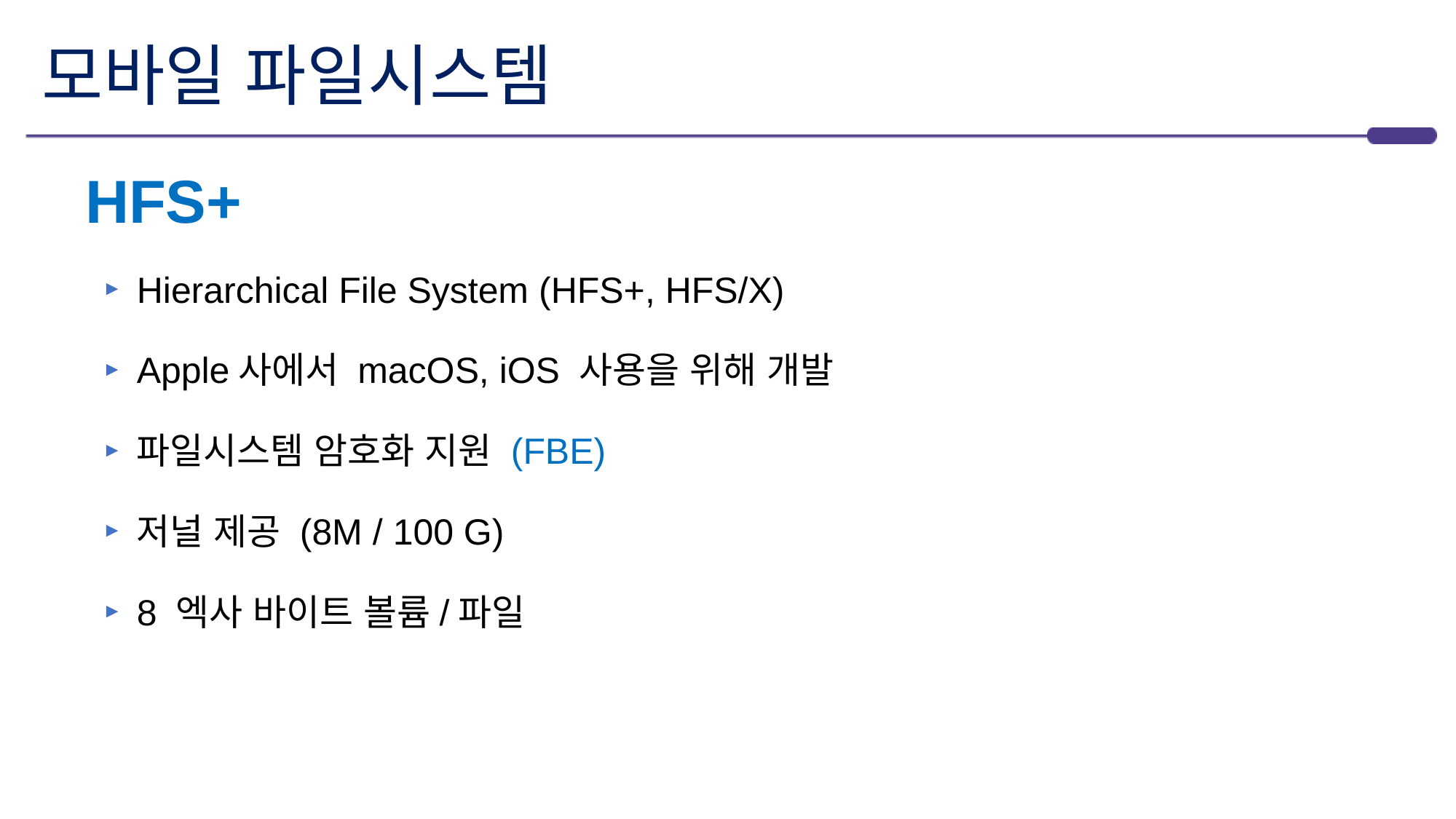

# 모바일 파일시스템
HFS+
Hierarchical File System (HFS+, HFS/X)
Apple사에서 macOS, iOS 사용을 위해 개발
파일시스템 암호화 지원 (FBE)
저널 제공 (8M / 100 G)
8 엑사 바이트 볼륨/파일